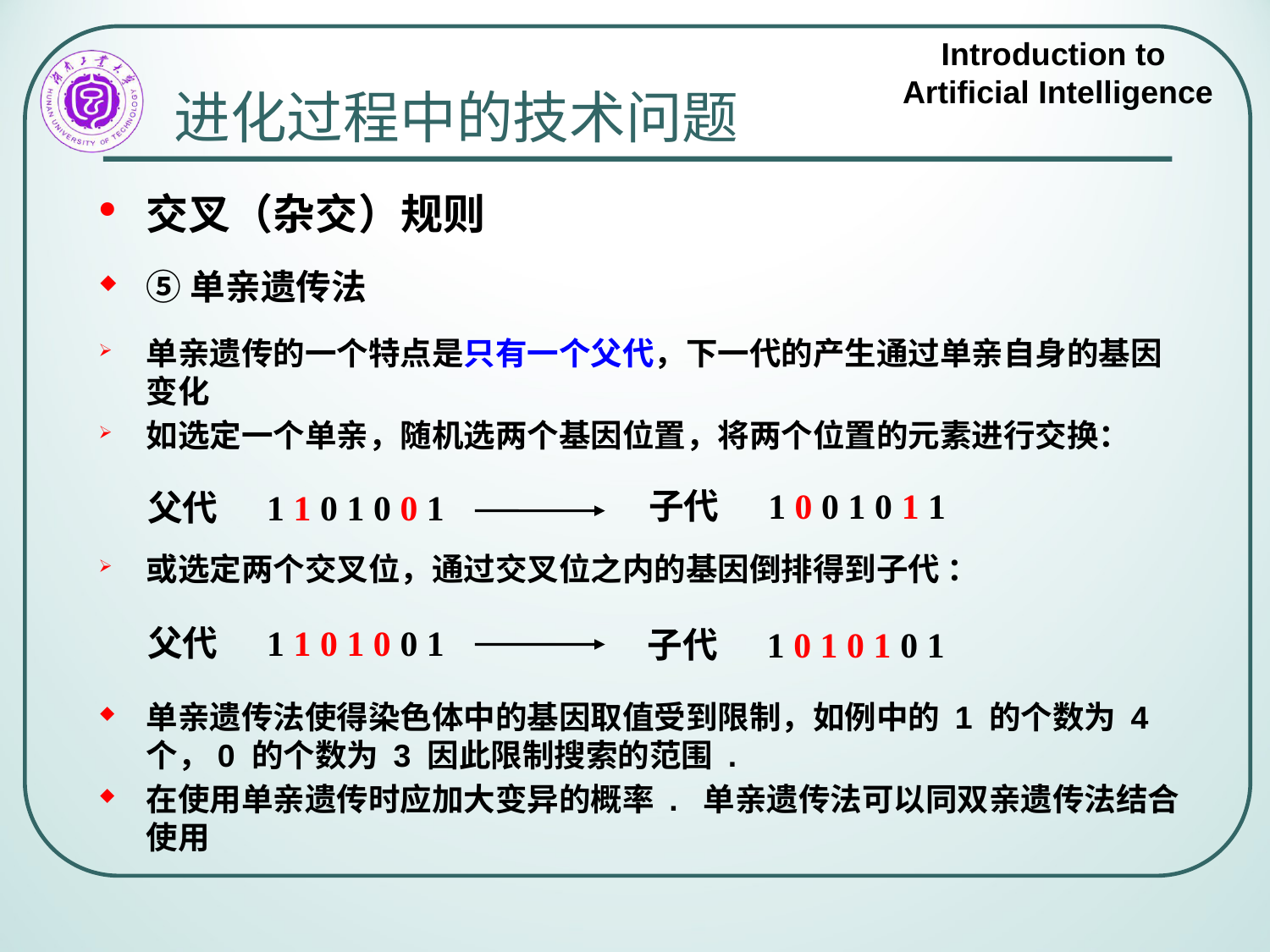

# 进化过程中的技术问题
交叉（杂交）规则

⑤单亲遗传法

单亲遗传的一个特点是只有一个父代，下一代的产生通过单亲自身的基因变化
如选定一个单亲，随机选两个基因位置，将两个位置的元素进行交换：

或选定两个交叉位，通过交叉位之内的基因倒排得到子代 ：

单亲遗传法使得染色体中的基因取值受到限制，如例中的 1 的个数为 4 个，0 的个数为 3 因此限制搜索的范围 .
在使用单亲遗传时应加大变异的概率 .  单亲遗传法可以同双亲遗传法结合使用

子代     1 0 0 1 0 1 1
父代     1 1 0 1 0 0 1

父代     1 1 0 1 0 0 1
子代     1 0 1 0 1 0 1